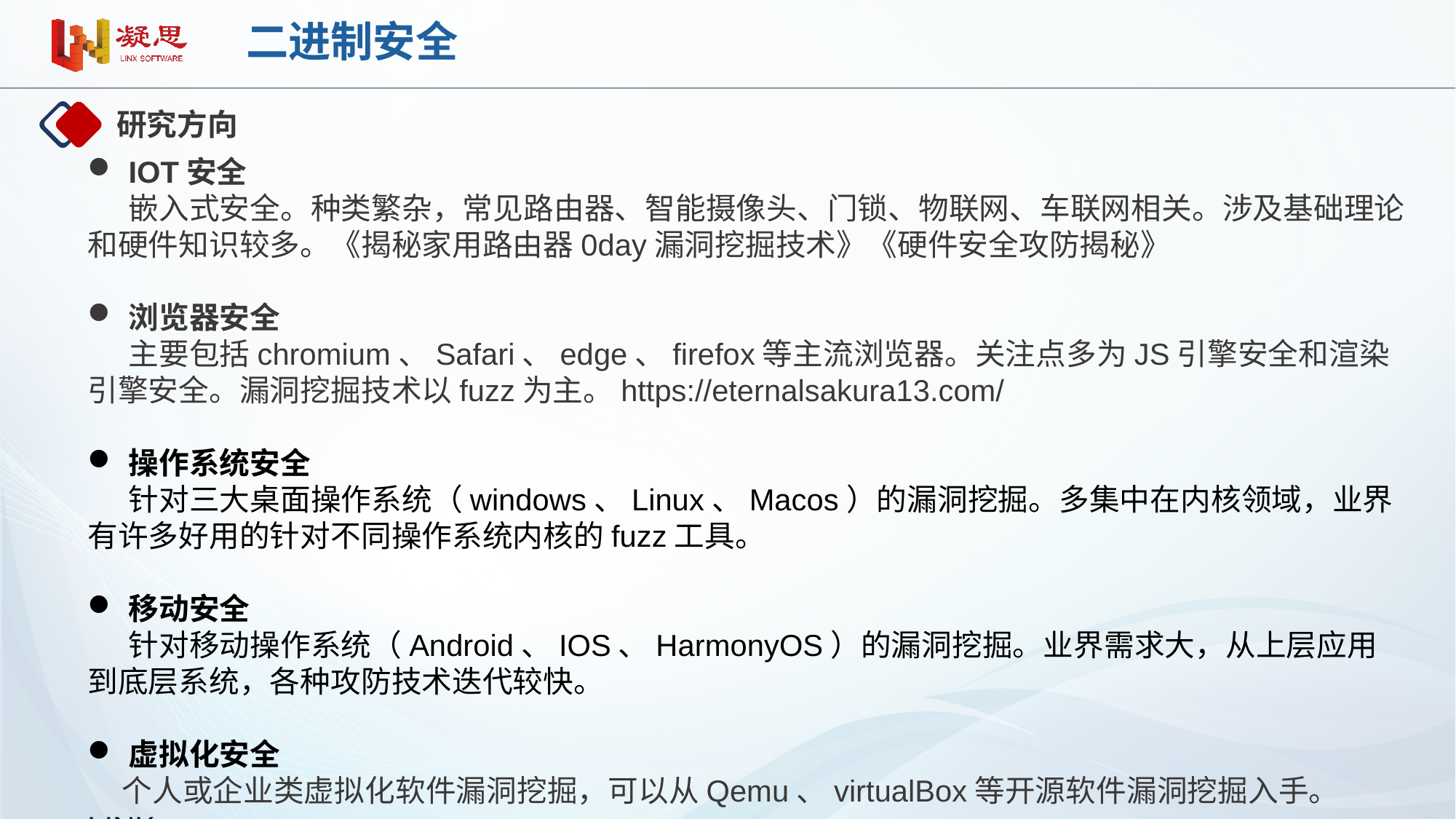

# 二进制安全
研究方向

IOT安全
     嵌入式安全。种类繁杂，常见路由器、智能摄像头、门锁、物联网、车联网相关。涉及基础理论和硬件知识较多。《揭秘家用路由器0day漏洞挖掘技术》《硬件安全攻防揭秘》

浏览器安全
     主要包括chromium、Safari、edge、firefox等主流浏览器。关注点多为JS引擎安全和渲染引擎安全。漏洞挖掘技术以fuzz为主。https://eternalsakura13.com/

操作系统安全
     针对三大桌面操作系统（windows、Linux、Macos）的漏洞挖掘。多集中在内核领域，业界有许多好用的针对不同操作系统内核的fuzz工具。

移动安全
     针对移动操作系统（Android、IOS、HarmonyOS）的漏洞挖掘。业界需求大，从上层应用到底层系统，各种攻防技术迭代较快。

虚拟化安全
    个人或企业类虚拟化软件漏洞挖掘，可以从Qemu、virtualBox等开源软件漏洞挖掘入手。LINK